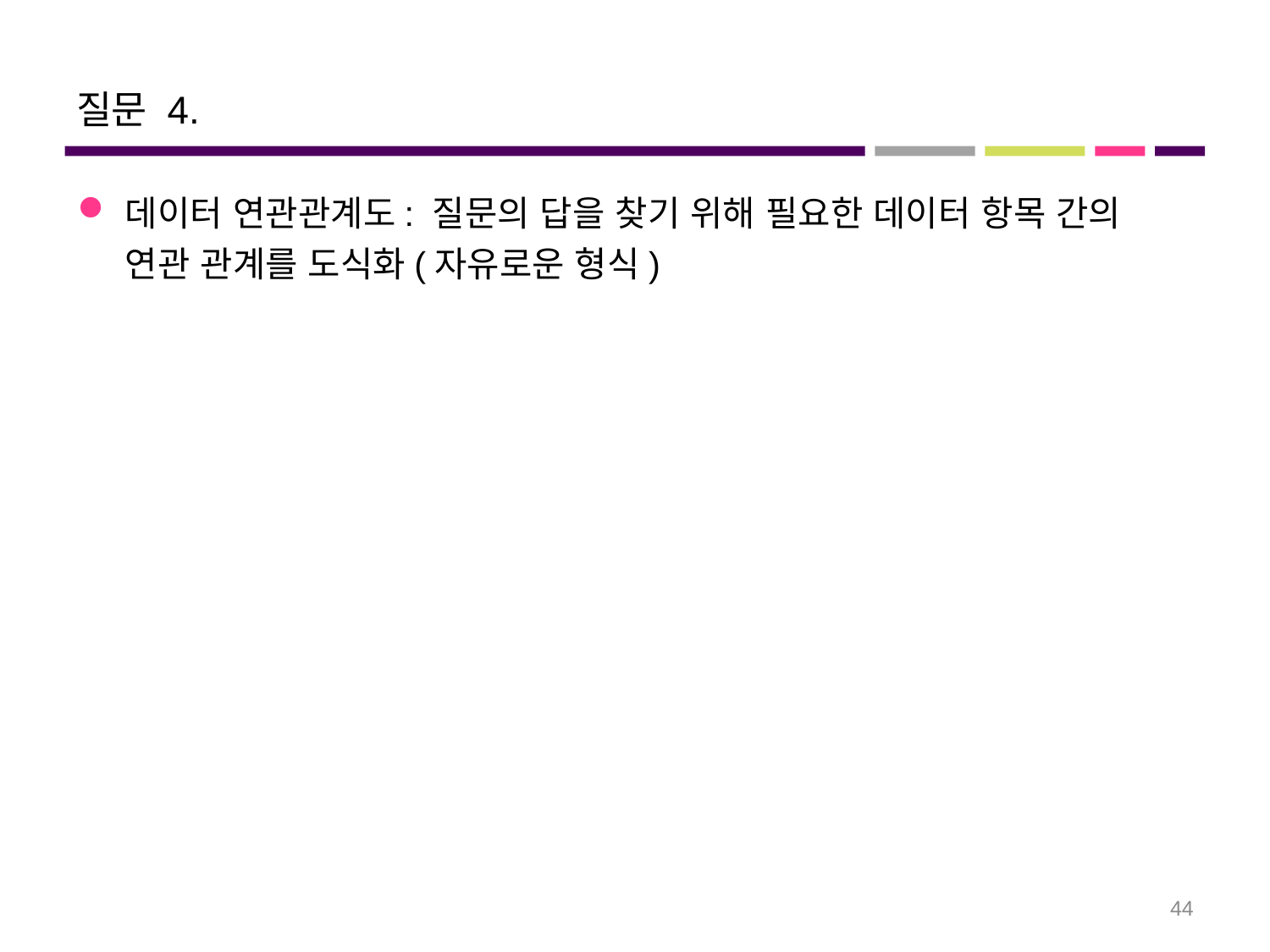

# 질문 4.
데이터 연관관계도: 질문의 답을 찾기 위해 필요한 데이터 항목 간의 연관 관계를 도식화(자유로운 형식)
44